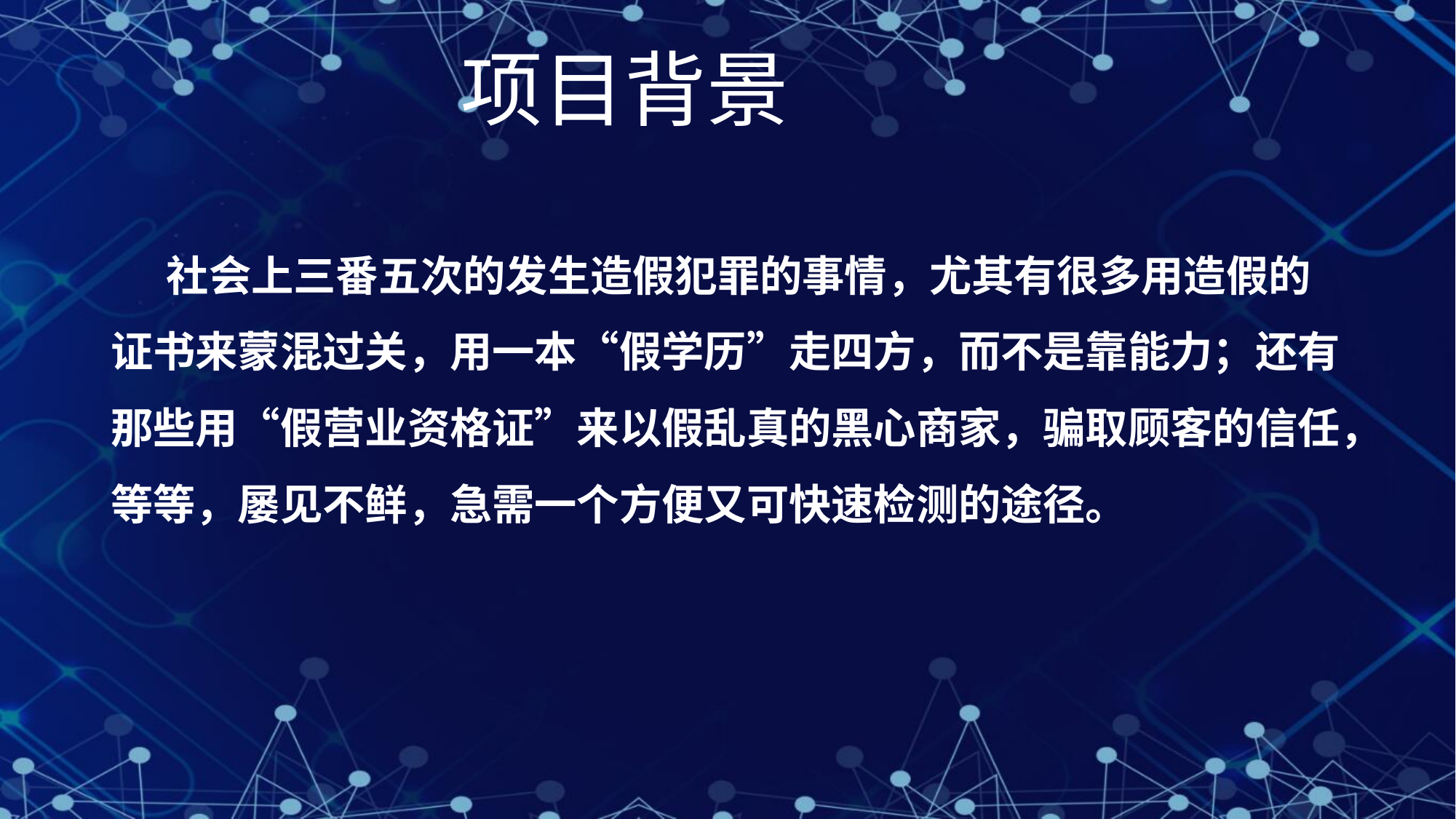

# 项目背景
社会上三番五次的发生造假犯罪的事情，尤其有很多用造假的证书来蒙混过关，用一本“假学历”走四方，而不是靠能力；还有那些用“假营业资格证”来以假乱真的黑心商家，骗取顾客的信任，等等，屡见不鲜，急需一个方便又可快速检测的途径。